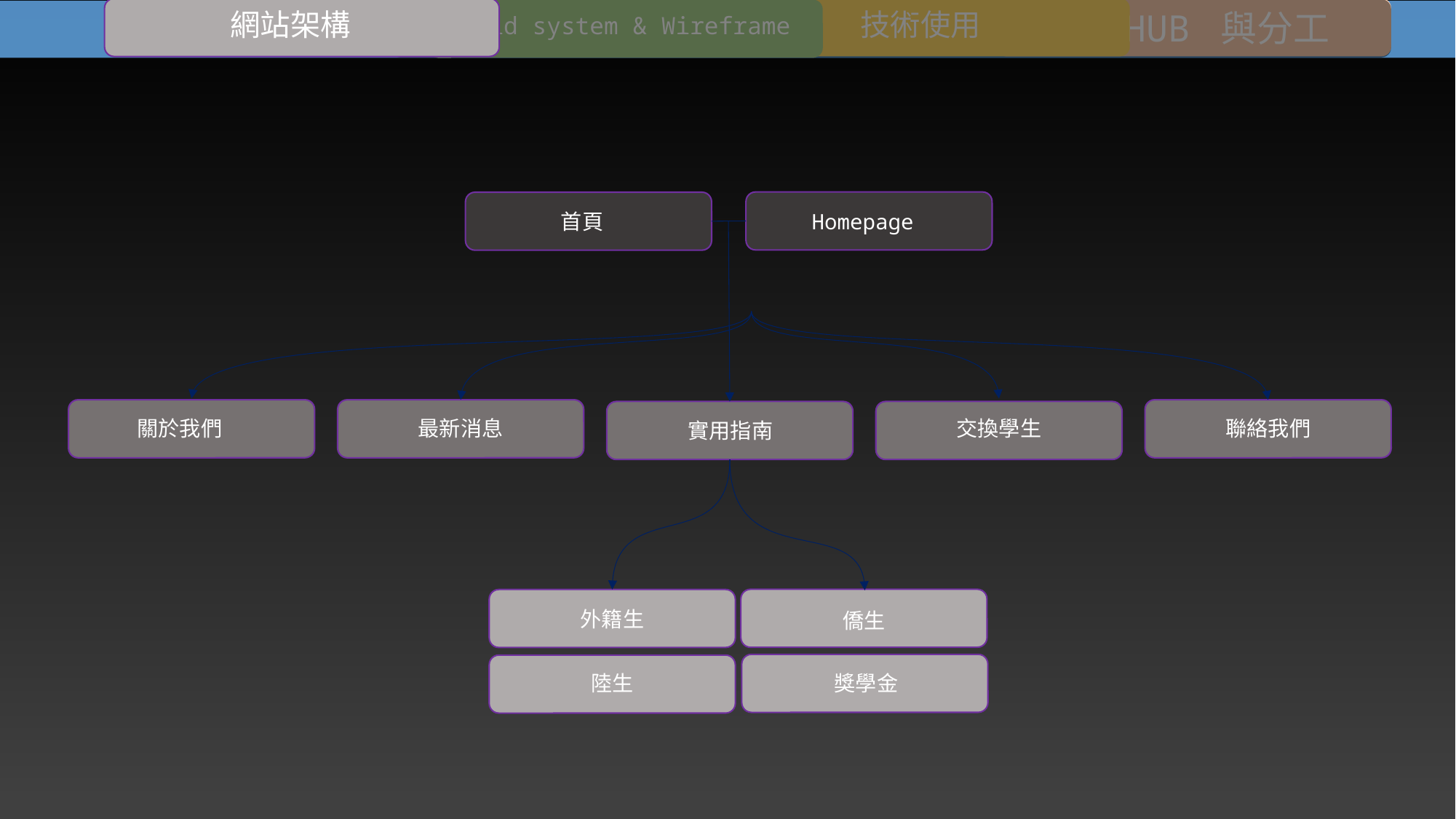

GITHUB 與分工

技術使用

Grid system & Wireframe

網站架構
Homepage

首頁

最新消息
交換學生
聯絡我們
關於我們

實用指南

外籍生

僑生
陸生
獎學金